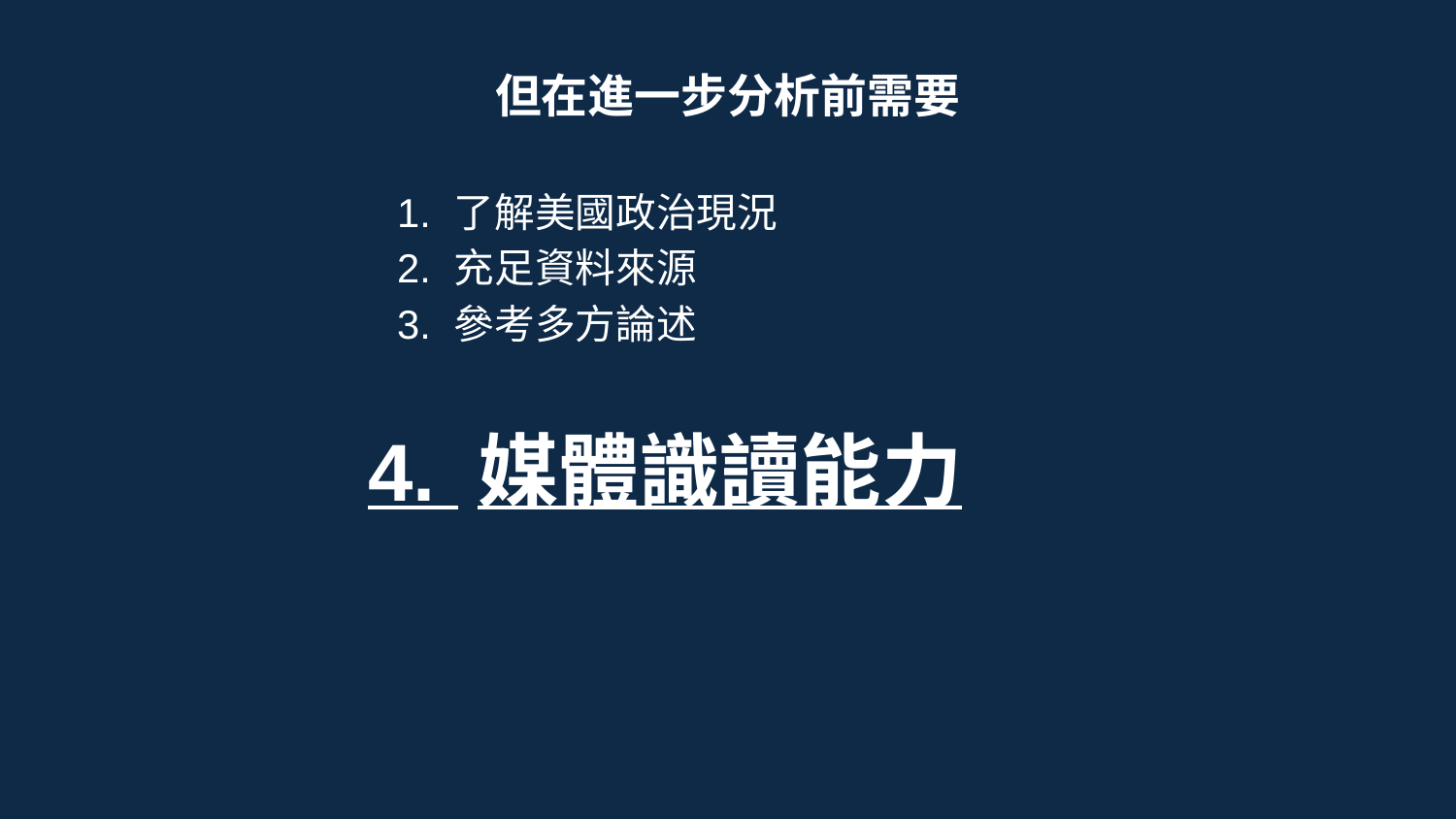

但在進一步分析前需要
了解美國政治現況
充足資料來源
參考多方論述
4. 媒體識讀能力